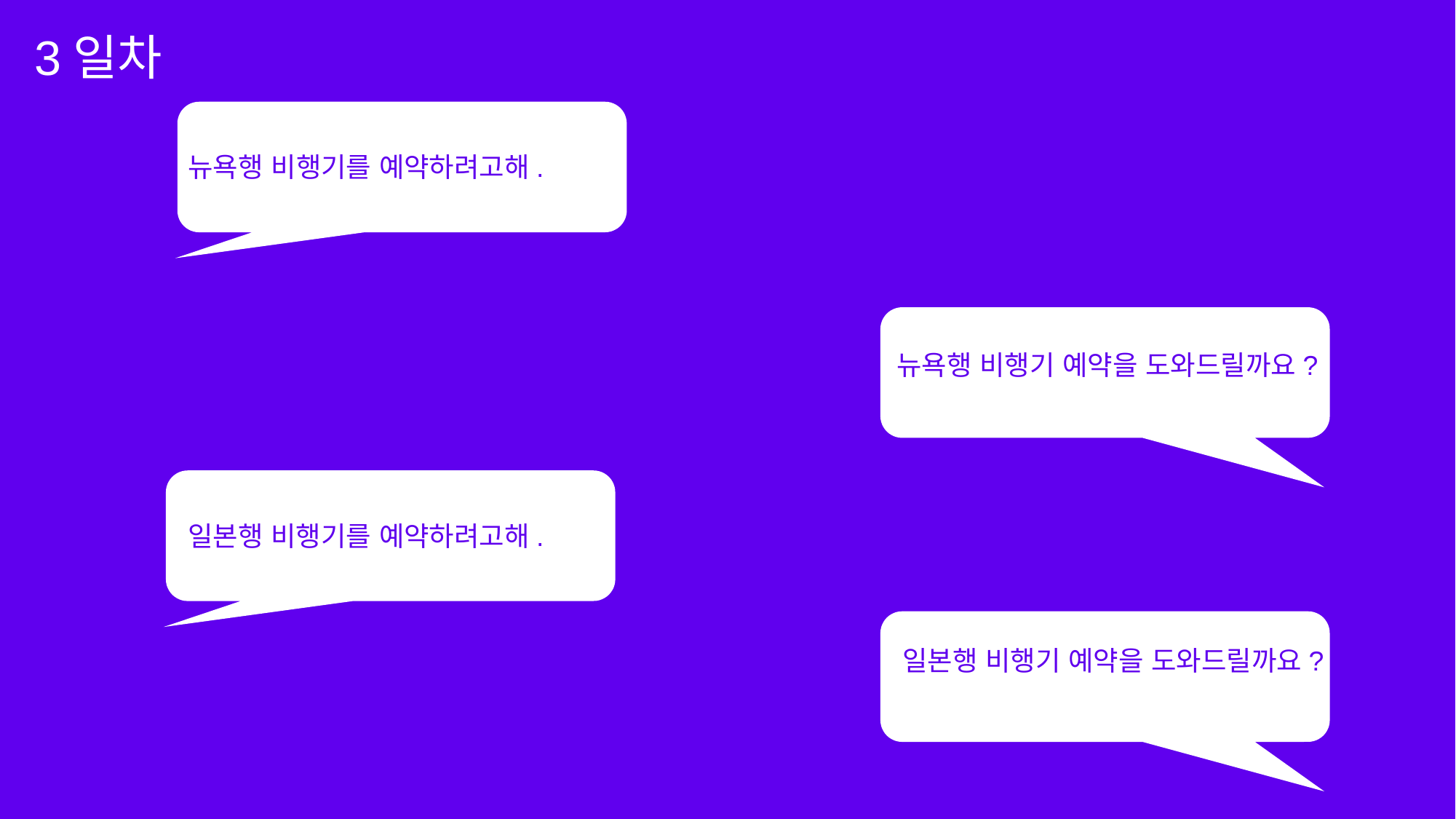

3일차

뉴욕행 비행기를 예약하려고해.

뉴욕행 비행기 예약을 도와드릴까요?

일본행 비행기를 예약하려고해.

일본행 비행기 예약을 도와드릴까요?